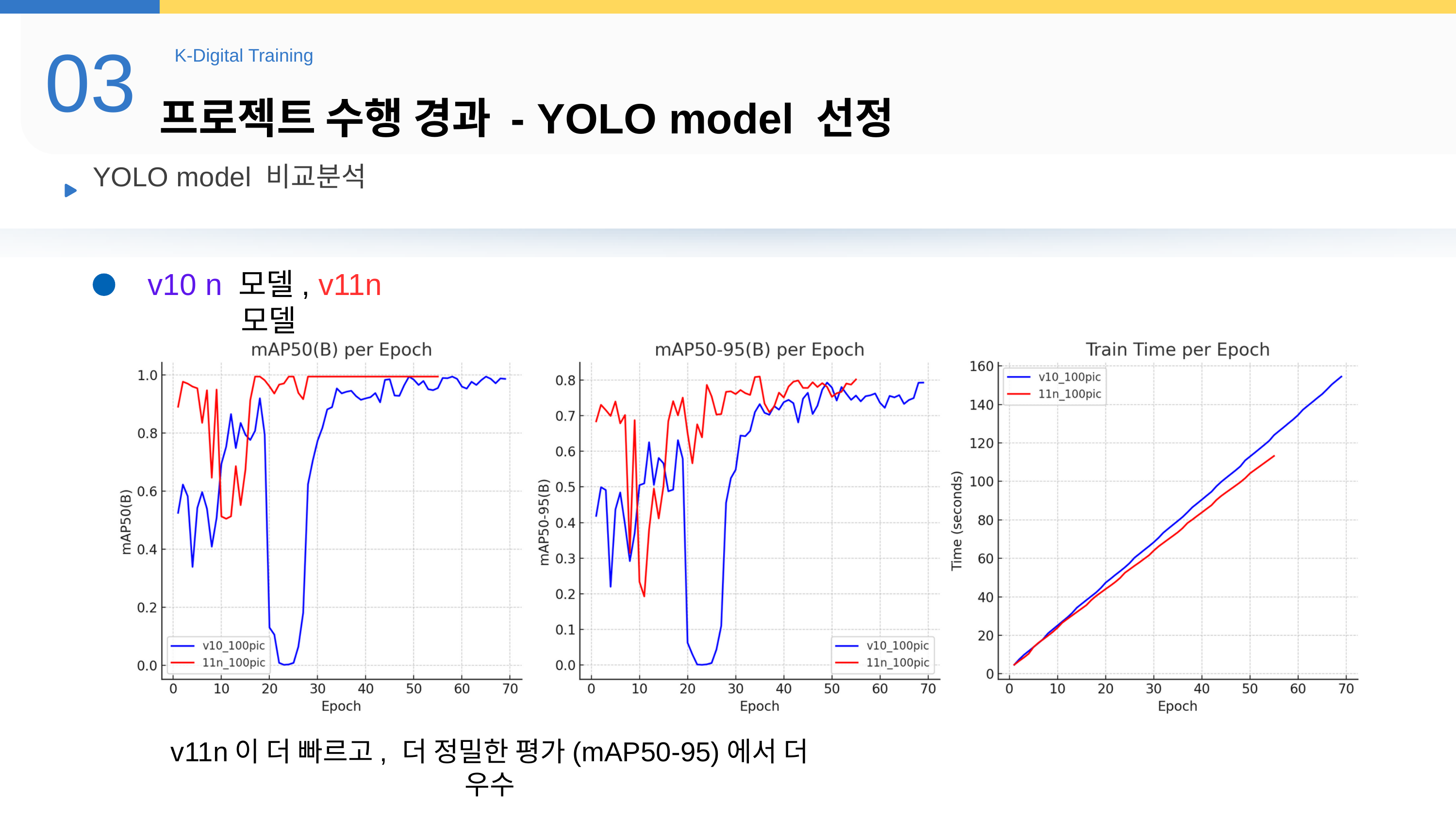

03

K-Digital Training
프로젝트 수행 경과 - YOLO model 선정

YOLO model 비교분석

v10 n 모델, v11n모델

v11n이 더 빠르고, 더 정밀한 평가(mAP50-95)에서 더 우수